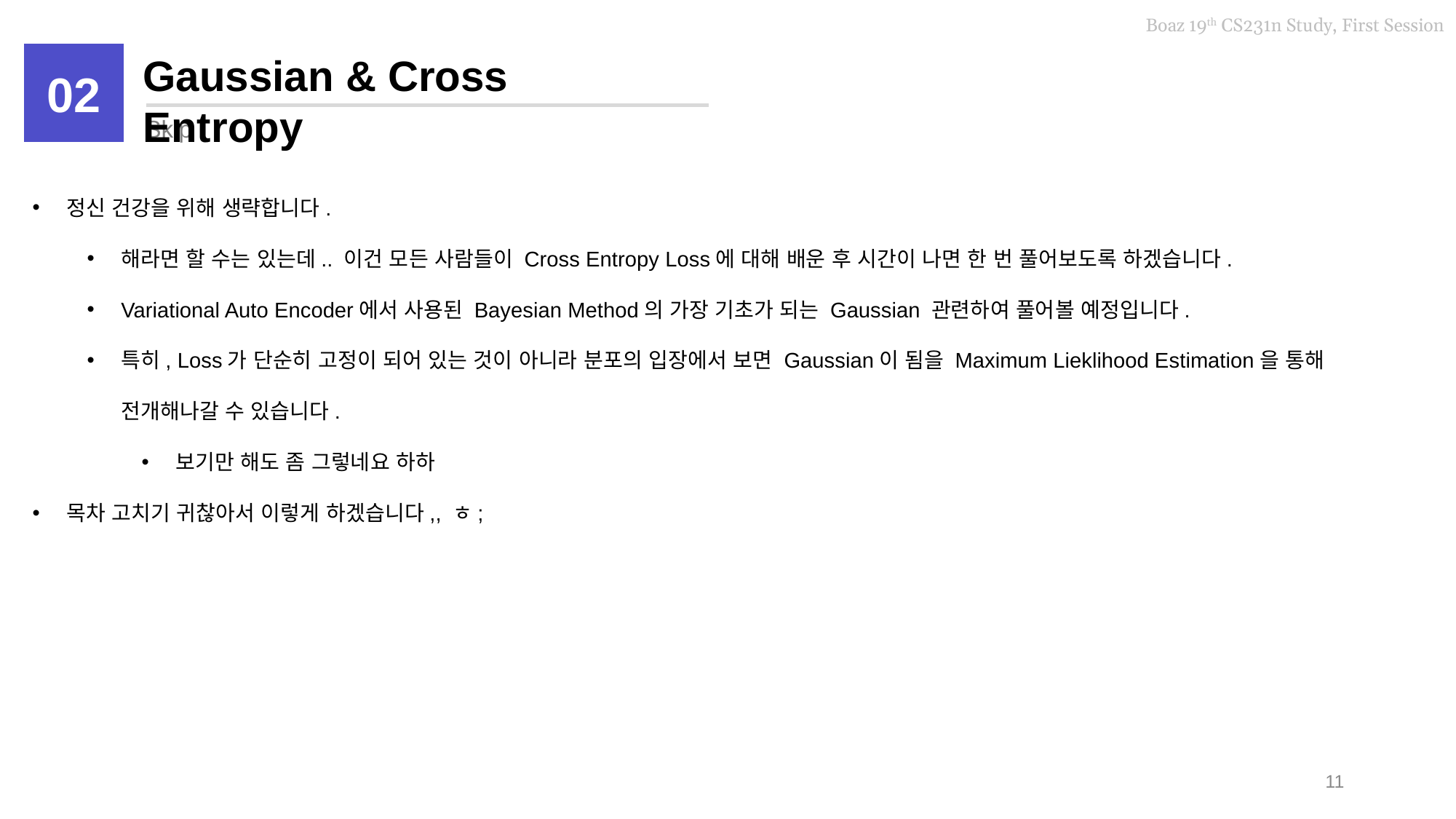

Gaussian & Cross Entropy
02
Skip
정신 건강을 위해 생략합니다.
해라면 할 수는 있는데.. 이건 모든 사람들이 Cross Entropy Loss에 대해 배운 후 시간이 나면 한 번 풀어보도록 하겠습니다.
Variational Auto Encoder에서 사용된 Bayesian Method의 가장 기초가 되는 Gaussian 관련하여 풀어볼 예정입니다.
특히, Loss가 단순히 고정이 되어 있는 것이 아니라 분포의 입장에서 보면 Gaussian이 됨을 Maximum Lieklihood Estimation을 통해 전개해나갈 수 있습니다.
보기만 해도 좀 그렇네요 하하
목차 고치기 귀찮아서 이렇게 하겠습니다,, ㅎ;
11